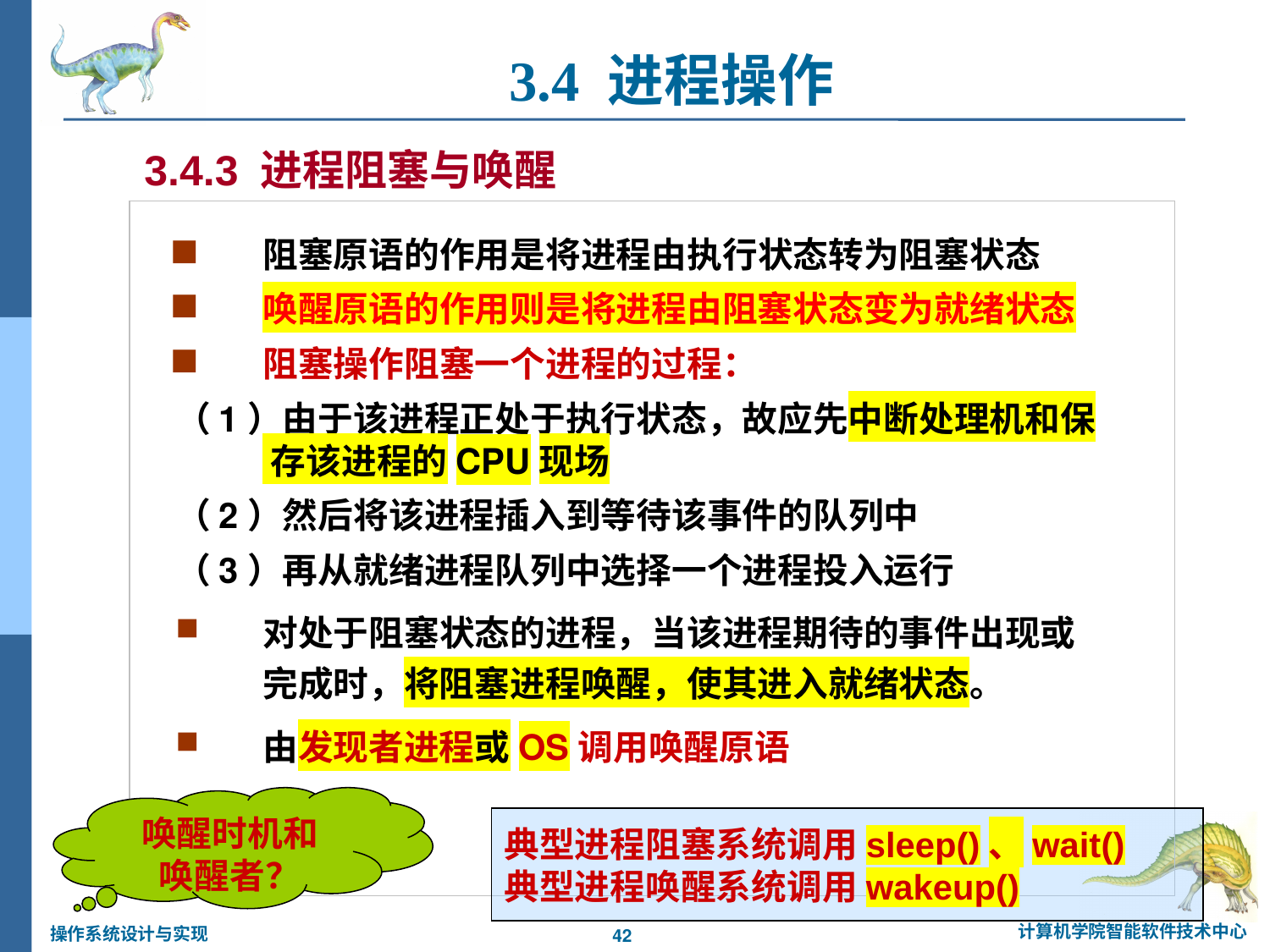

3.4 进程操作
3.4.3 进程阻塞与唤醒

阻塞原语的作用是将进程由执行状态转为阻塞状态
唤醒原语的作用则是将进程由阻塞状态变为就绪状态
阻塞操作阻塞一个进程的过程：
（1）由于该进程正处于执行状态，故应先中断处理机和保
 存该进程的CPU现场
（2）然后将该进程插入到等待该事件的队列中
（3）再从就绪进程队列中选择一个进程投入运行
对处于阻塞状态的进程，当该进程期待的事件出现或
完成时，将阻塞进程唤醒，使其进入就绪状态。
由发现者进程或OS调用唤醒原语
唤醒时机和
唤醒者？
典型进程阻塞系统调用sleep()、wait()
典型进程唤醒系统调用wakeup()